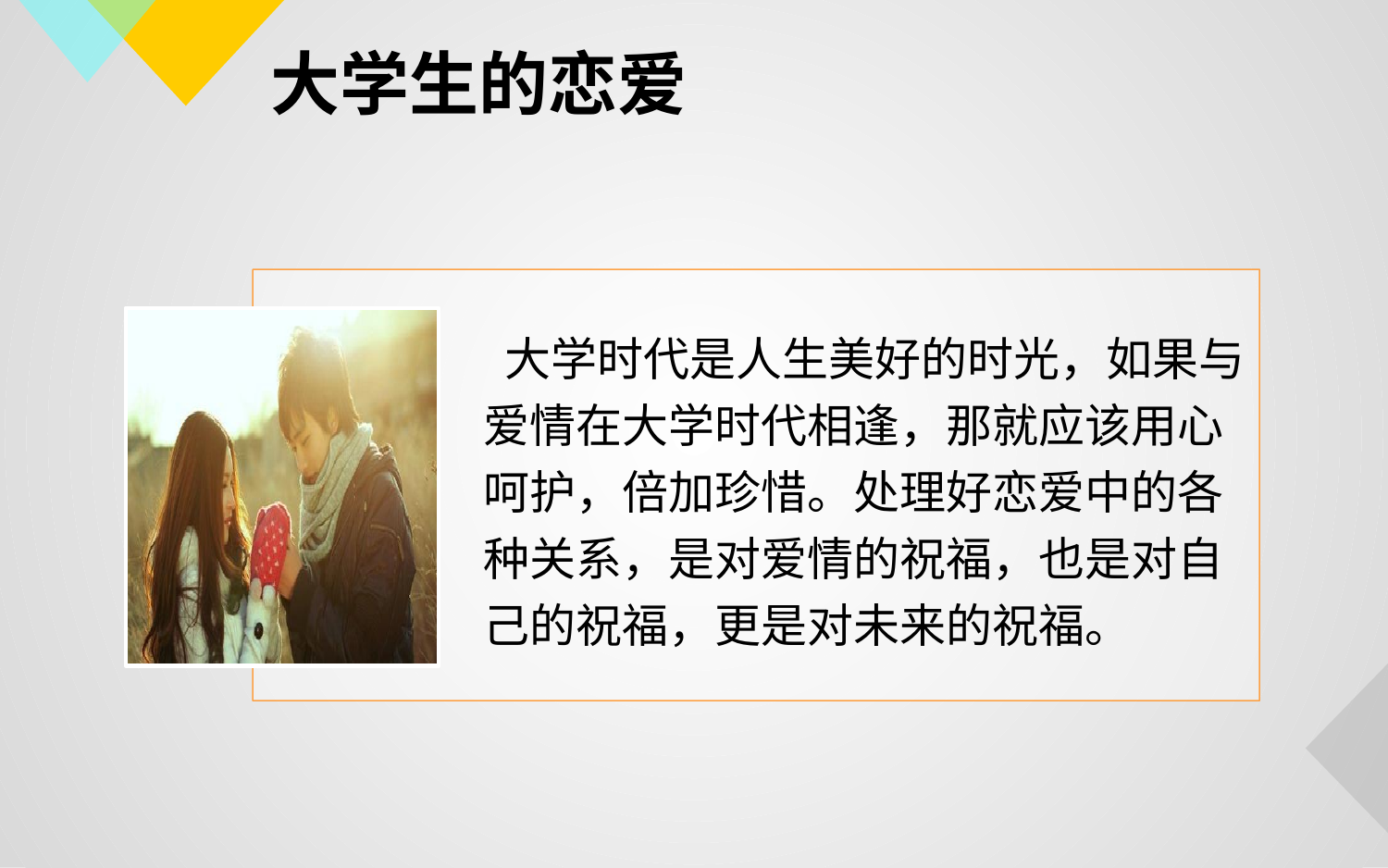

# 大学生的恋爱
 大学时代是人生美好的时光，如果与爱情在大学时代相逢，那就应该用心呵护，倍加珍惜。处理好恋爱中的各种关系，是对爱情的祝福，也是对自己的祝福，更是对未来的祝福。